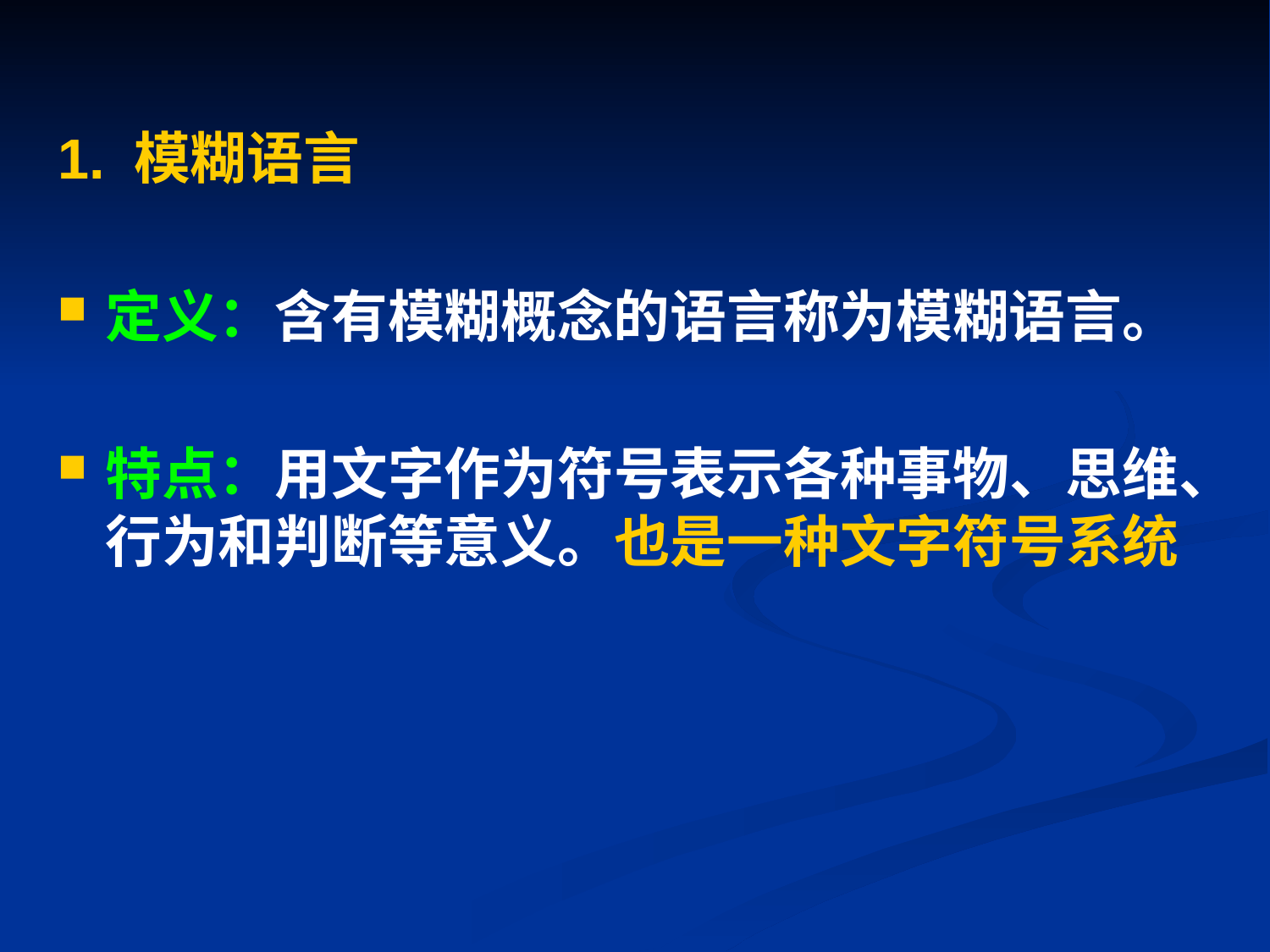

1. 模糊语言

定义：含有模糊概念的语言称为模糊语言。

特点：用文字作为符号表示各种事物、思维、 行为和判断等意义。也是一种文字符号系统